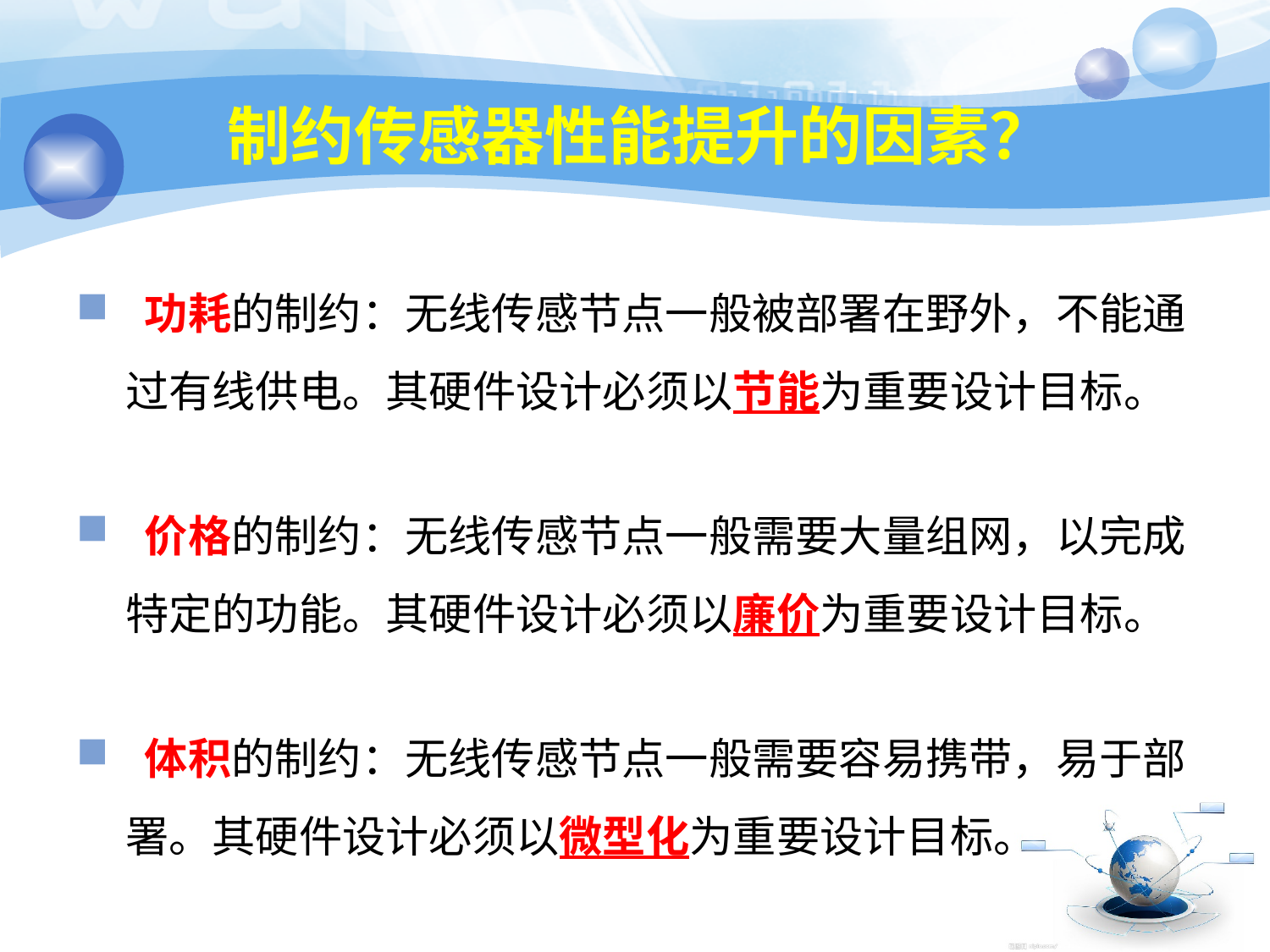

# 制约传感器性能提升的因素？
 功耗的制约：无线传感节点一般被部署在野外，不能通过有线供电。其硬件设计必须以节能为重要设计目标。

 价格的制约：无线传感节点一般需要大量组网，以完成特定的功能。其硬件设计必须以廉价为重要设计目标。

 体积的制约：无线传感节点一般需要容易携带，易于部署。其硬件设计必须以微型化为重要设计目标。